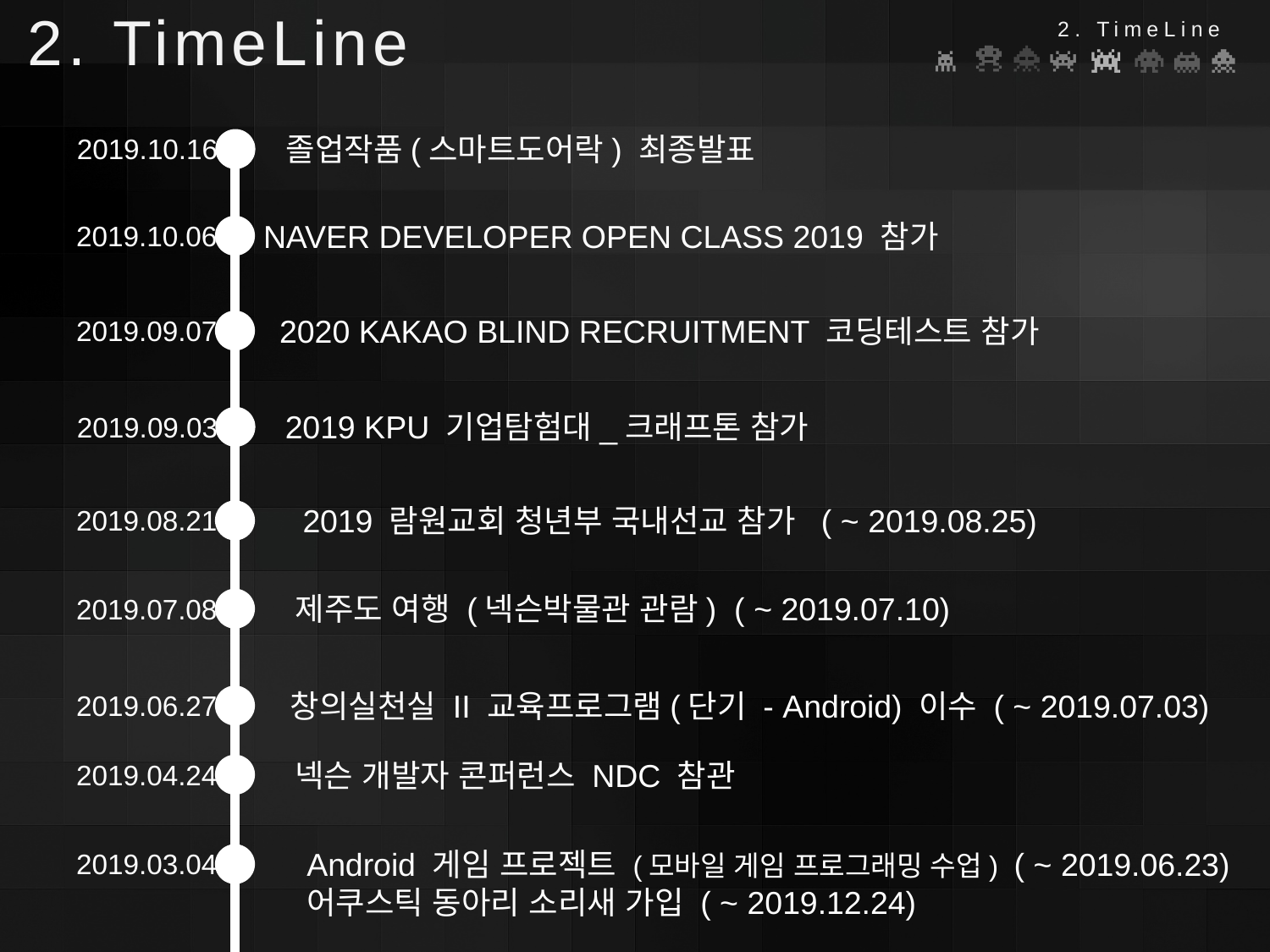

2. TimeLine
2. TimeLine
졸업작품(스마트도어락) 최종발표
2019.10.16

NAVER DEVELOPER OPEN CLASS 2019 참가
2019.10.06

2020 KAKAO BLIND RECRUITMENT 코딩테스트 참가
2019.09.07

2019 KPU 기업탐험대_크래프톤 참가
2019.09.03

2019 람원교회 청년부 국내선교 참가  ( ~ 2019.08.25)
2019.08.21

제주도 여행 (넥슨박물관 관람)  ( ~ 2019.07.10)
2019.07.08

창의실천실 II 교육프로그램(단기 - Android) 이수 ( ~ 2019.07.03)
2019.06.27

넥슨 개발자 콘퍼런스 NDC 참관
2019.04.24

Android 게임 프로젝트 (모바일 게임 프로그래밍 수업)  ( ~ 2019.06.23)
어쿠스틱 동아리 소리새 가입 ( ~ 2019.12.24)
2019.03.04